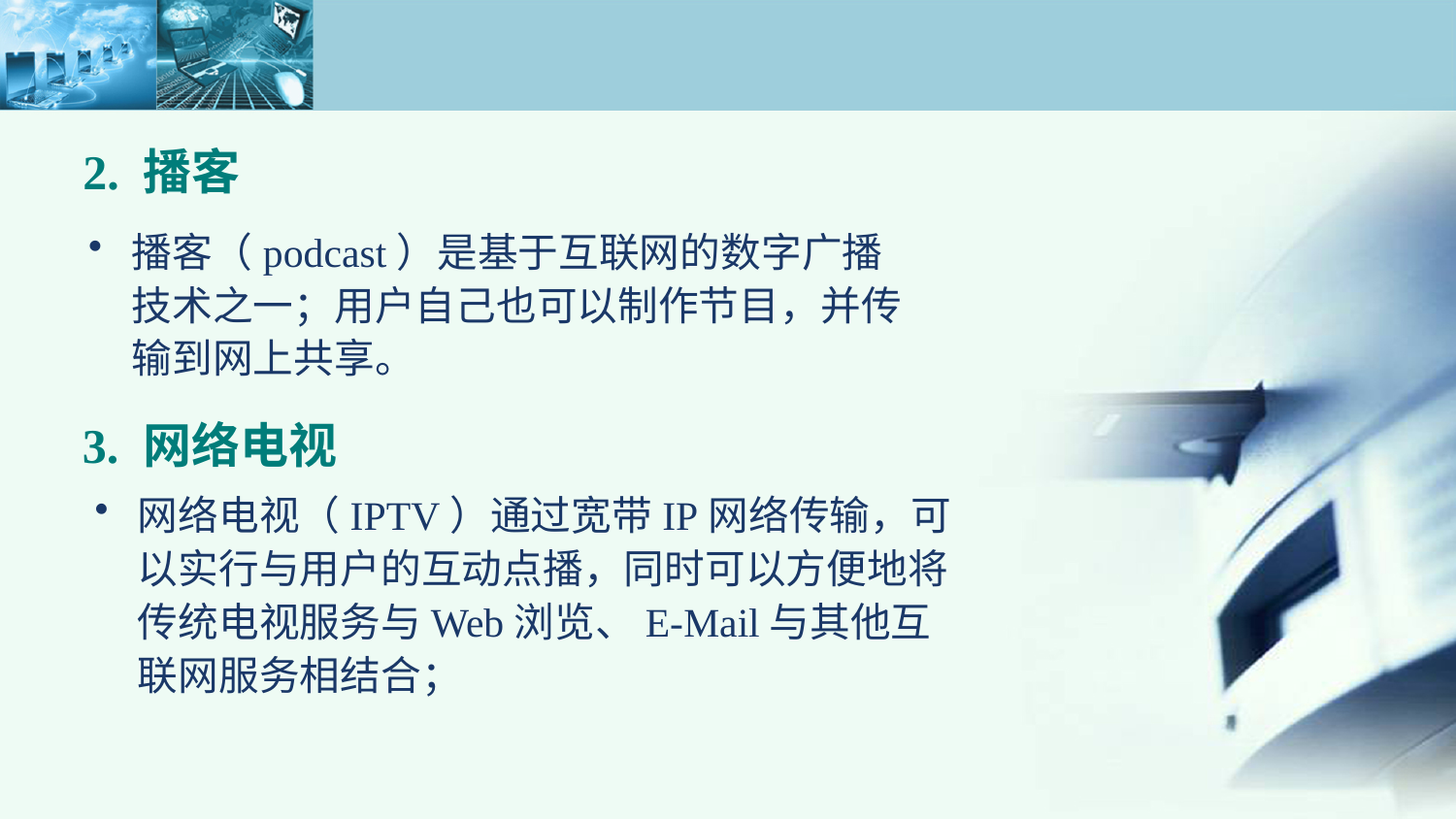

2. 播客
播客（podcast）是基于互联网的数字广播技术之一；用户自己也可以制作节目，并传输到网上共享。
3. 网络电视
网络电视（IPTV）通过宽带IP网络传输，可以实行与用户的互动点播，同时可以方便地将传统电视服务与Web浏览、E-Mail与其他互联网服务相结合；